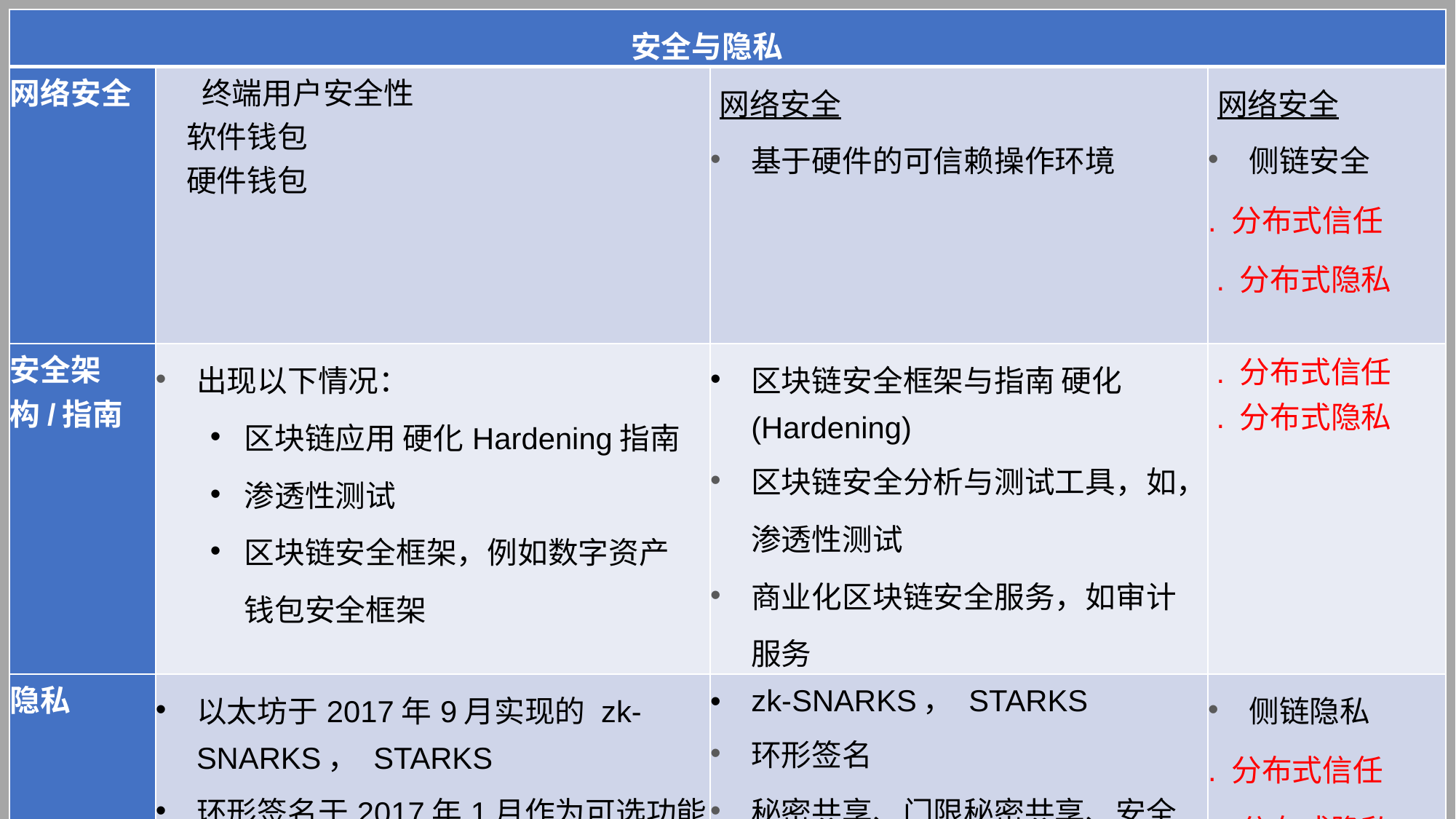

| 安全与隐私 |  |  |  |
| --- | --- | --- | --- |
| 网络安全 | 终端用户安全性 软件钱包 硬件钱包 | 网络安全 基于硬件的可信赖操作环境 | 网络安全 侧链安全 . 分布式信任 . 分布式隐私 |
| 安全架构/指南 | 出现以下情况： 区块链应用 硬化Hardening指南 渗透性测试 区块链安全框架，例如数字资产钱包安全框架 | 区块链安全框架与指南 硬化(Hardening) 区块链安全分析与测试工具，如，渗透性测试 商业化区块链安全服务，如审计服务 | . 分布式信任 . 分布式隐私 |
| 隐私 | 以太坊于2017年9月实现的 zk-SNARKS， STARKS 环形签名于2017年1月作为可选功能被引入Monero，并于2017年9月强制使用 | zk-SNARKS， STARKS 环形签名 秘密共享、门限秘密共享、安全多方计算(MPC) | 侧链隐私 . 分布式信任 . 分布式隐私 |